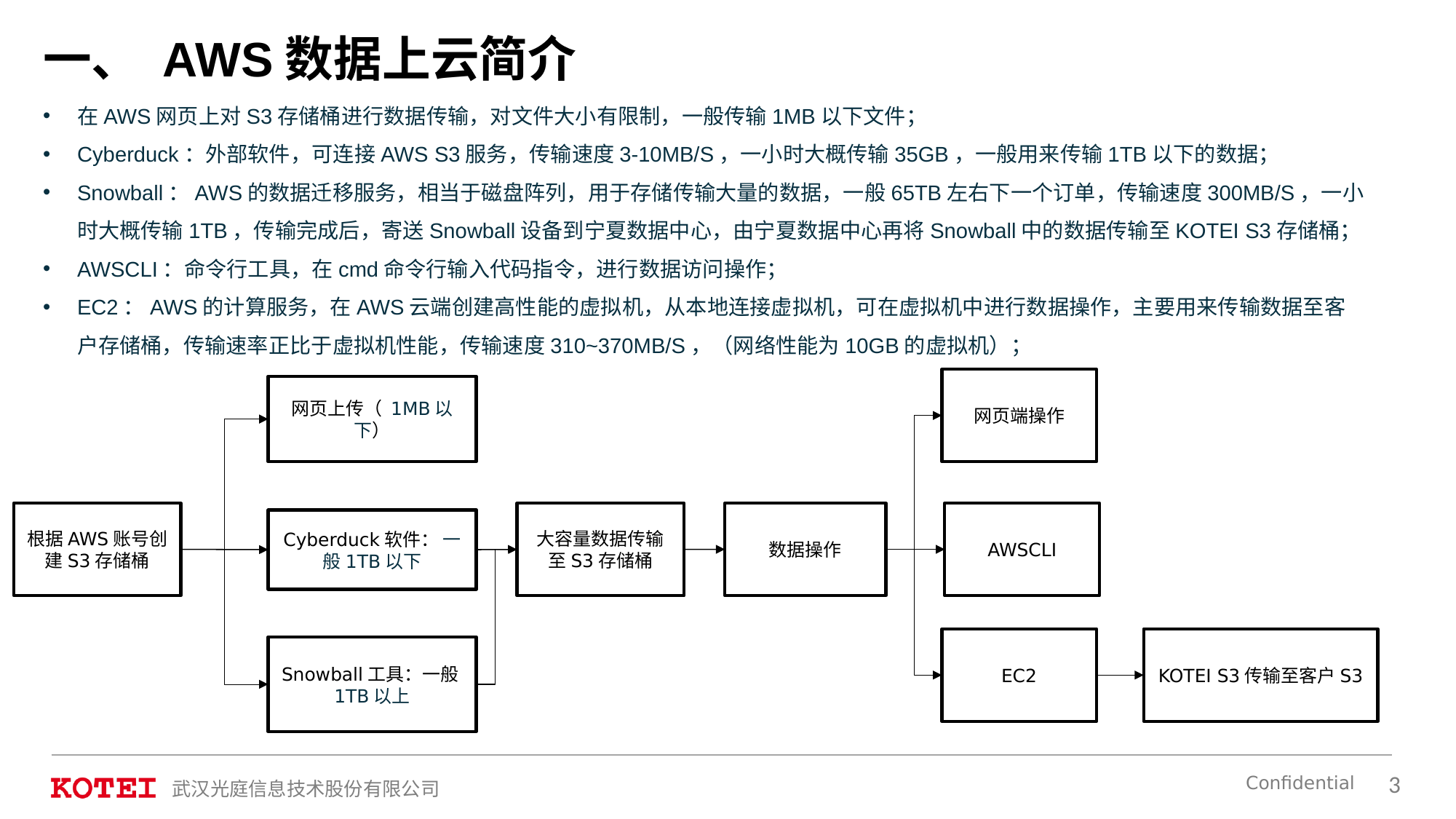

一、 AWS数据上云简介
在AWS网页上对S3存储桶进行数据传输，对文件大小有限制，一般传输1MB以下文件；
Cyberduck：外部软件，可连接AWS S3服务，传输速度3-10MB/S，一小时大概传输35GB，一般用来传输1TB以下的数据；
Snowball：AWS的数据迁移服务，相当于磁盘阵列，用于存储传输大量的数据，一般65TB左右下一个订单，传输速度300MB/S，一小时大概传输1TB，传输完成后，寄送Snowball设备到宁夏数据中心，由宁夏数据中心再将Snowball中的数据传输至KOTEI S3存储桶；
AWSCLI：命令行工具，在cmd命令行输入代码指令，进行数据访问操作；
EC2：AWS的计算服务，在AWS云端创建高性能的虚拟机，从本地连接虚拟机，可在虚拟机中进行数据操作，主要用来传输数据至客户存储桶，传输速率正比于虚拟机性能，传输速度310~370MB/S，（网络性能为10GB的虚拟机）；

网页端操作
网页上传（ 1MB以下）
根据AWS账号创建S3存储桶
数据操作
AWSCLI
大容量数据传输至S3存储桶
Cyberduck软件： 一般1TB以下
EC2
KOTEI S3传输至客户S3
Snowball工具：一般1TB以上